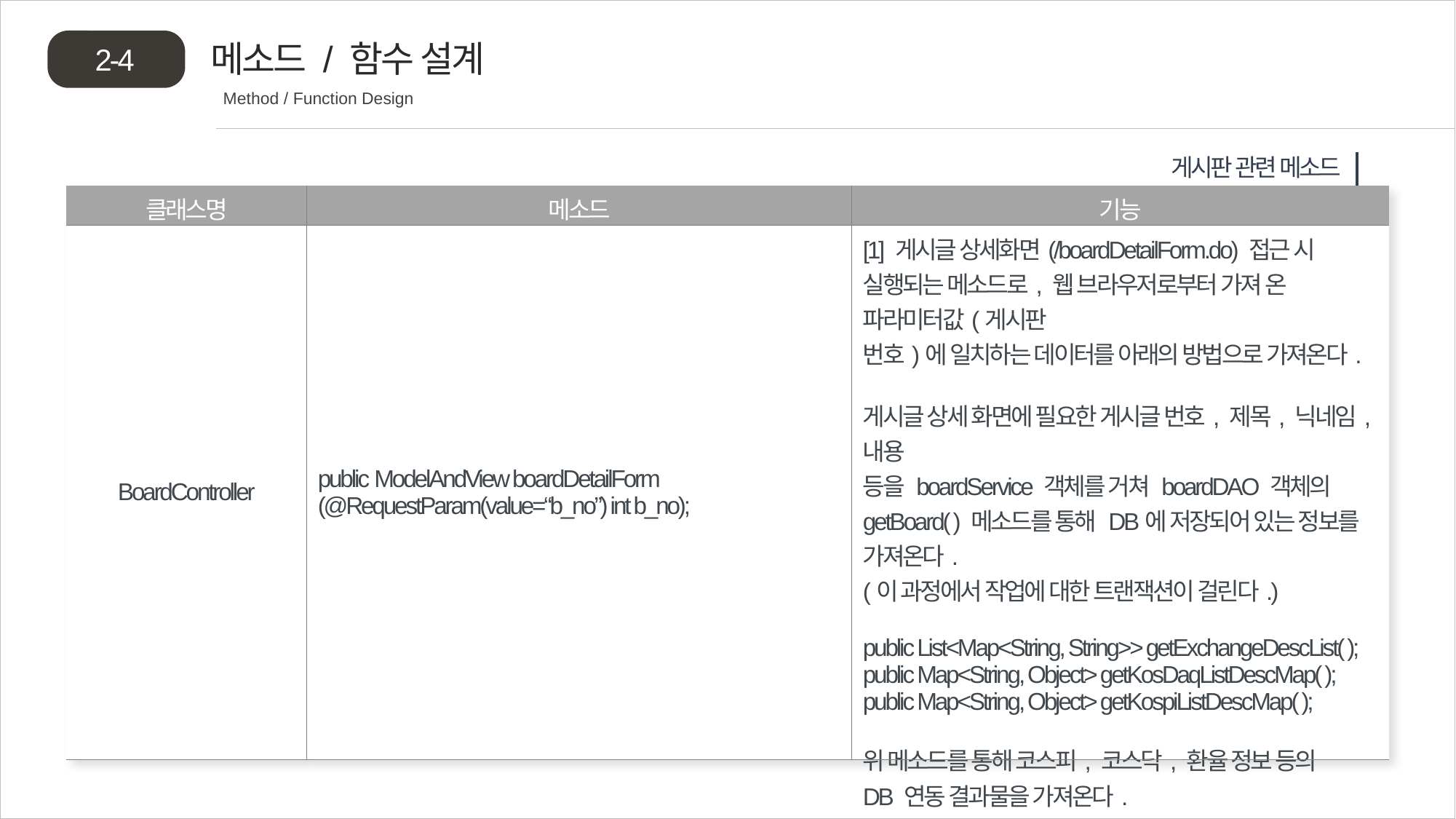

메소드 / 함수 설계
2-4
Method / Function Design
게시판 관련 메소드
| 클래스명 | 메소드 | 기능 |
| --- | --- | --- |
| BoardController | public ModelAndView boardDetailForm (@RequestParam(value=“b\_no”) int b\_no); | [1] 게시글 상세화면(/boardDetailForm.do) 접근 시 실행되는 메소드로, 웹 브라우저로부터 가져 온 파라미터값(게시판 번호)에 일치하는 데이터를 아래의 방법으로 가져온다. 게시글 상세 화면에 필요한 게시글 번호, 제목, 닉네임, 내용 등을 boardService 객체를 거쳐 boardDAO 객체의 getBoard( ) 메소드를 통해 DB에 저장되어 있는 정보를 가져온다. (이 과정에서 작업에 대한 트랜잭션이 걸린다.) public List<Map<String, String>> getExchangeDescList( ); public Map<String, Object> getKosDaqListDescMap( ); public Map<String, Object> getKospiListDescMap( ); 위 메소드를 통해 코스피, 코스닥, 환율 정보 등의 DB 연동 결과물을 가져온다. |